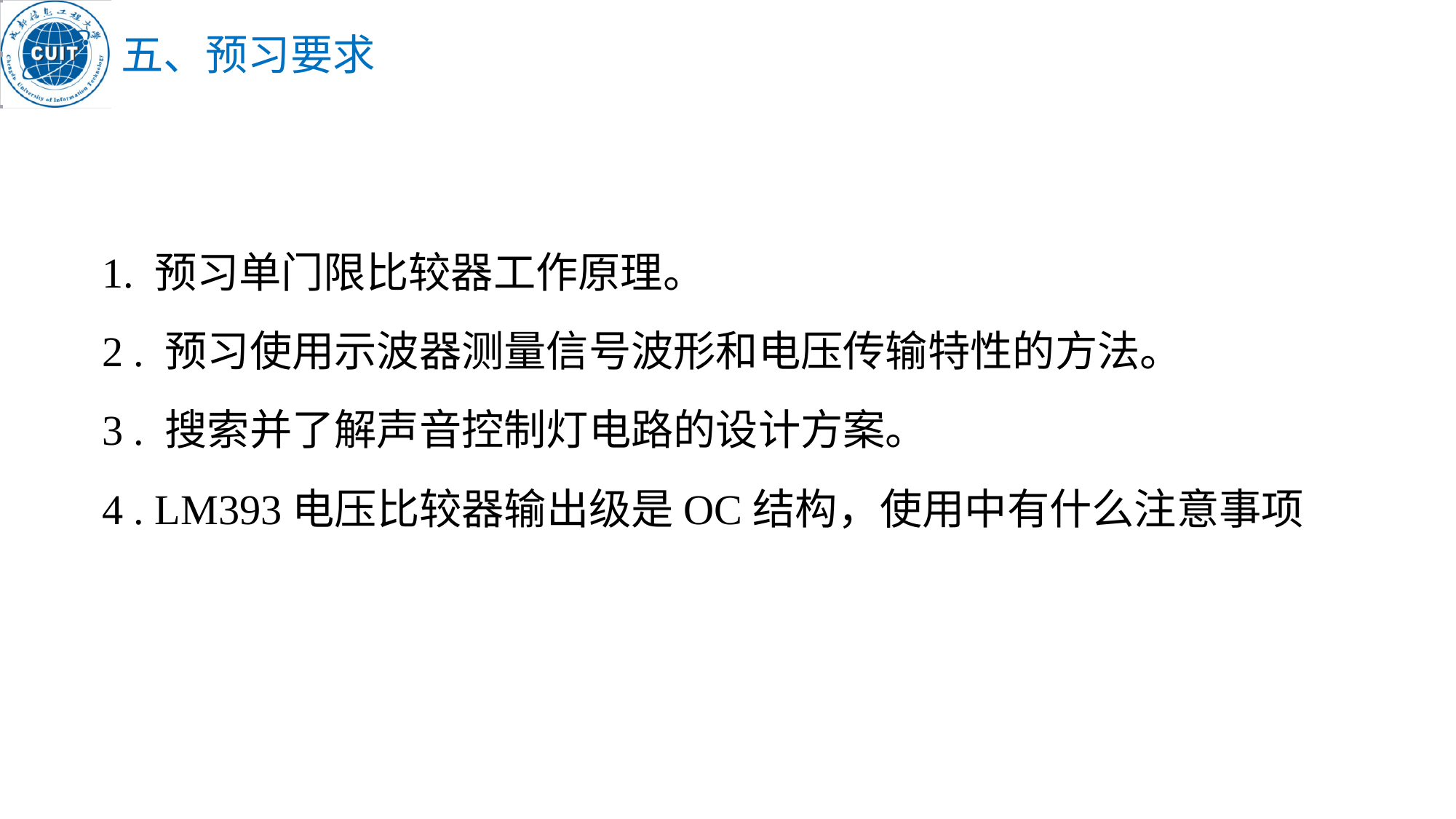

五、预习要求
1. 预习单门限比较器工作原理。
2 . 预习使用示波器测量信号波形和电压传输特性的方法。
3 . 搜索并了解声音控制灯电路的设计方案。
4 . LM393电压比较器输出级是OC结构，使用中有什么注意事项？